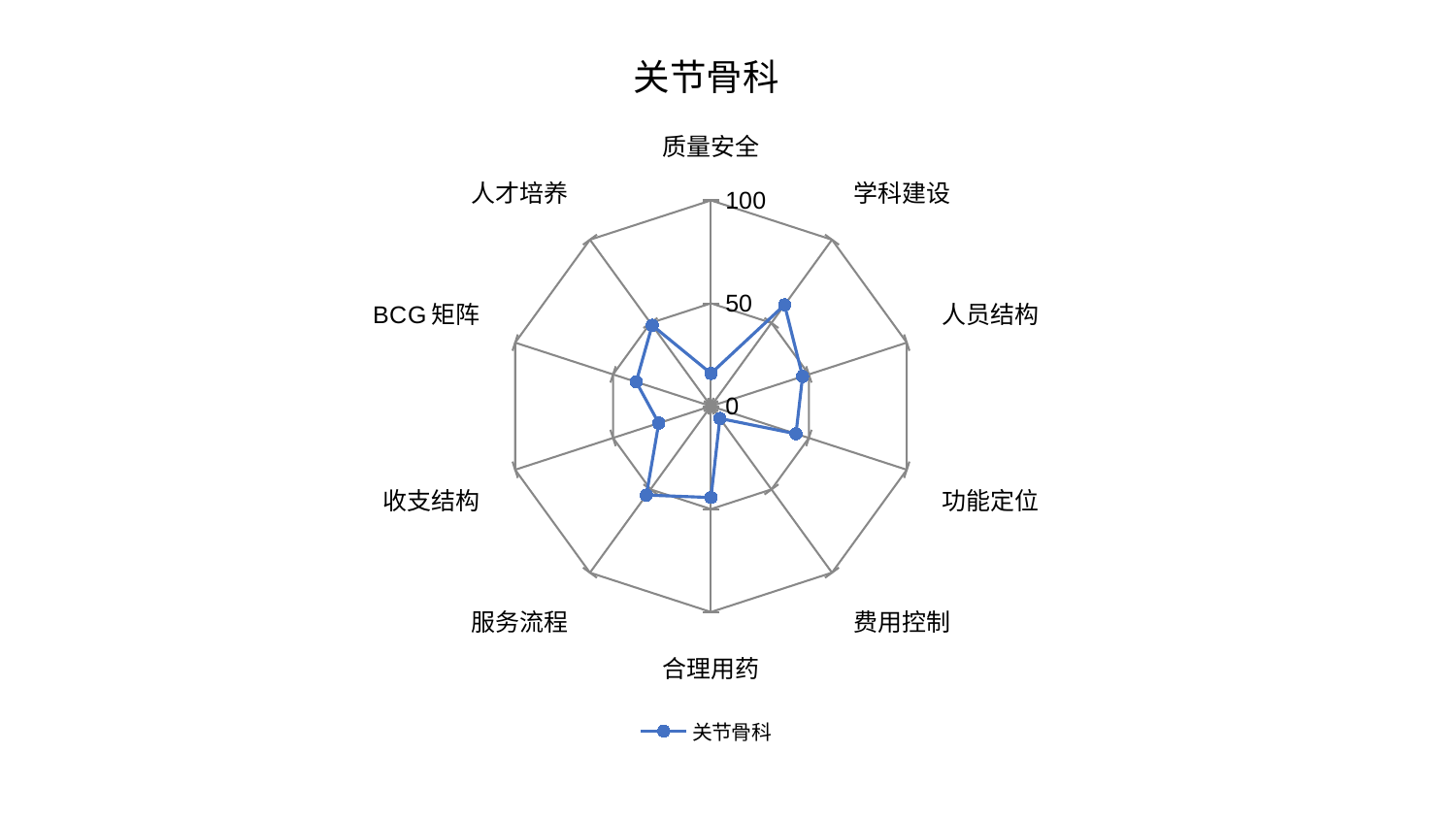

### Chart: 关节骨科

| Category | 关节骨科 |
|---|---|
| 质量安全 | 15.9129473124591 |
| 学科建设 | 60.85254953643142 |
| 人员结构 | 46.79115010635982 |
| 功能定位 | 43.44005422933796 |
| 费用控制 | 7.372120373295337 |
| 合理用药 | 44.39272820432552 |
| 服务流程 | 53.38901610240846 |
| 收支结构 | 26.691426555512226 |
| BCG矩阵 | 38.201381910240535 |
| 人才培养 | 48.60007203692599 |
124